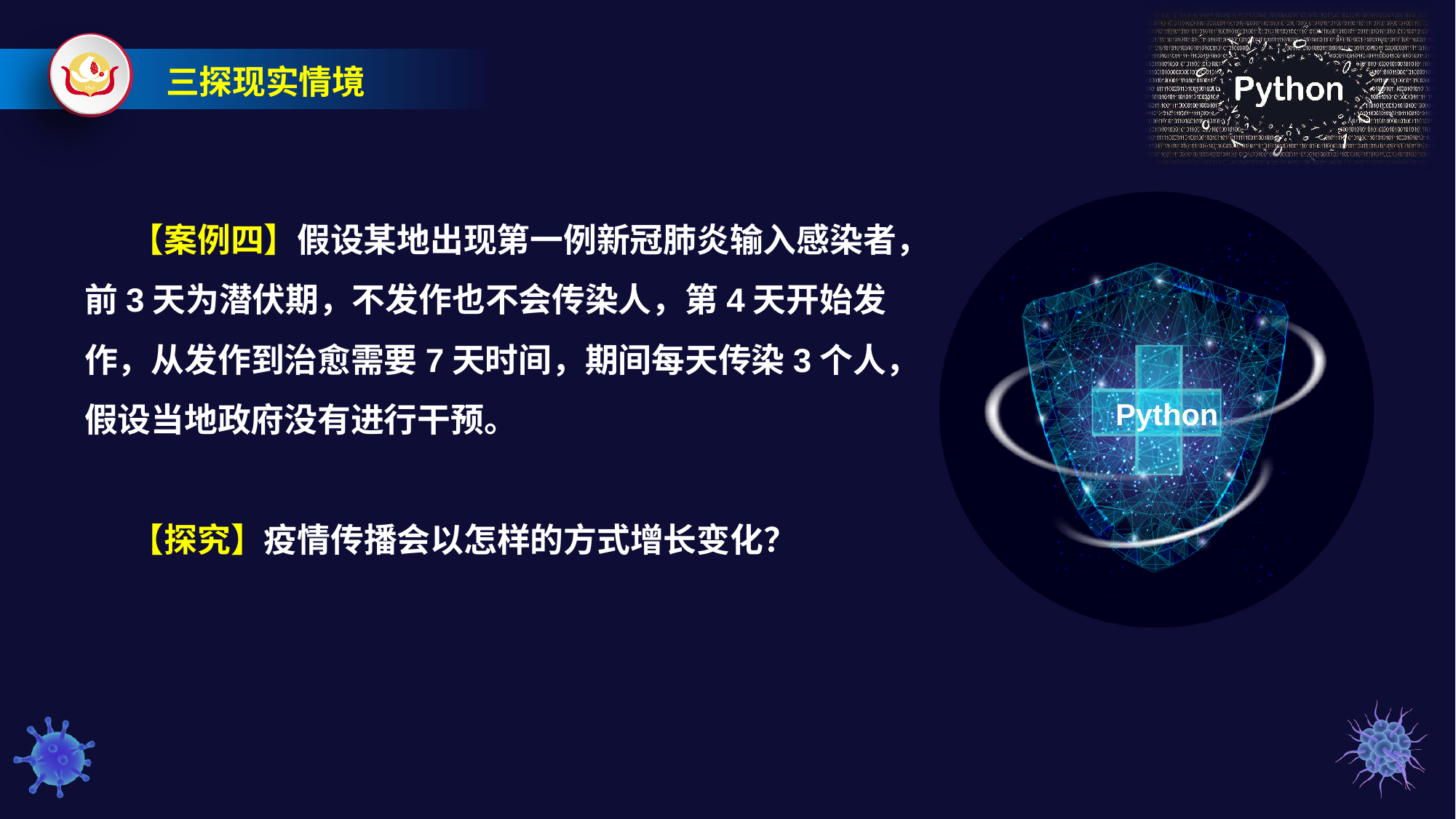

三探现实情境
     【案例四】假设某地出现第一例新冠肺炎输入感染者，前3天为潜伏期，不发作也不会传染人，第4天开始发作，从发作到治愈需要7天时间，期间每天传染3个人，假设当地政府没有进行干预。

     【探究】疫情传播会以怎样的方式增长变化？

Python